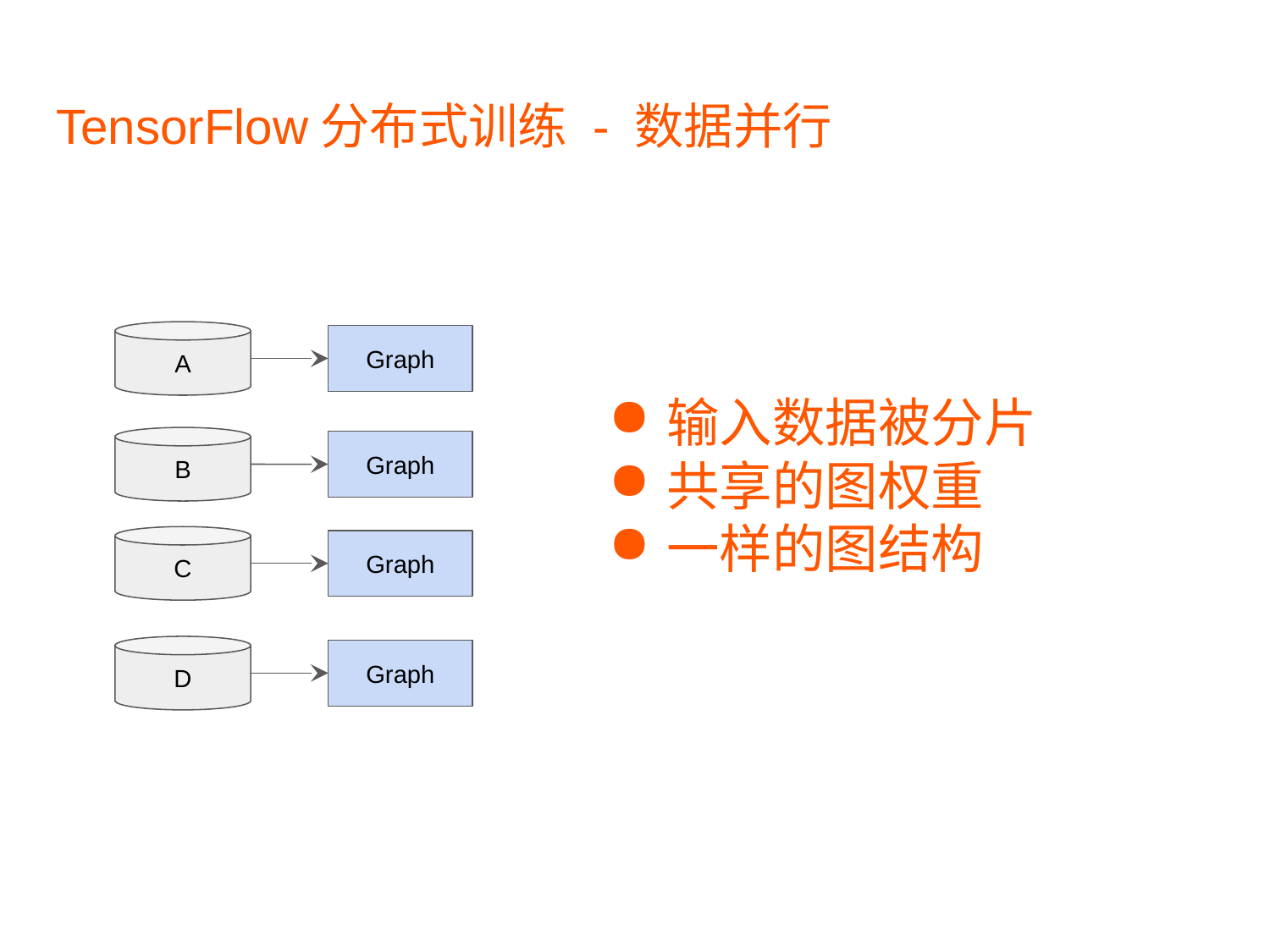

# TensorFlow分布式训练 - 数据并行

A
输入数据被分片
共享的图权重
一样的图结构

Graph
B
Graph
C
Graph
D
Graph